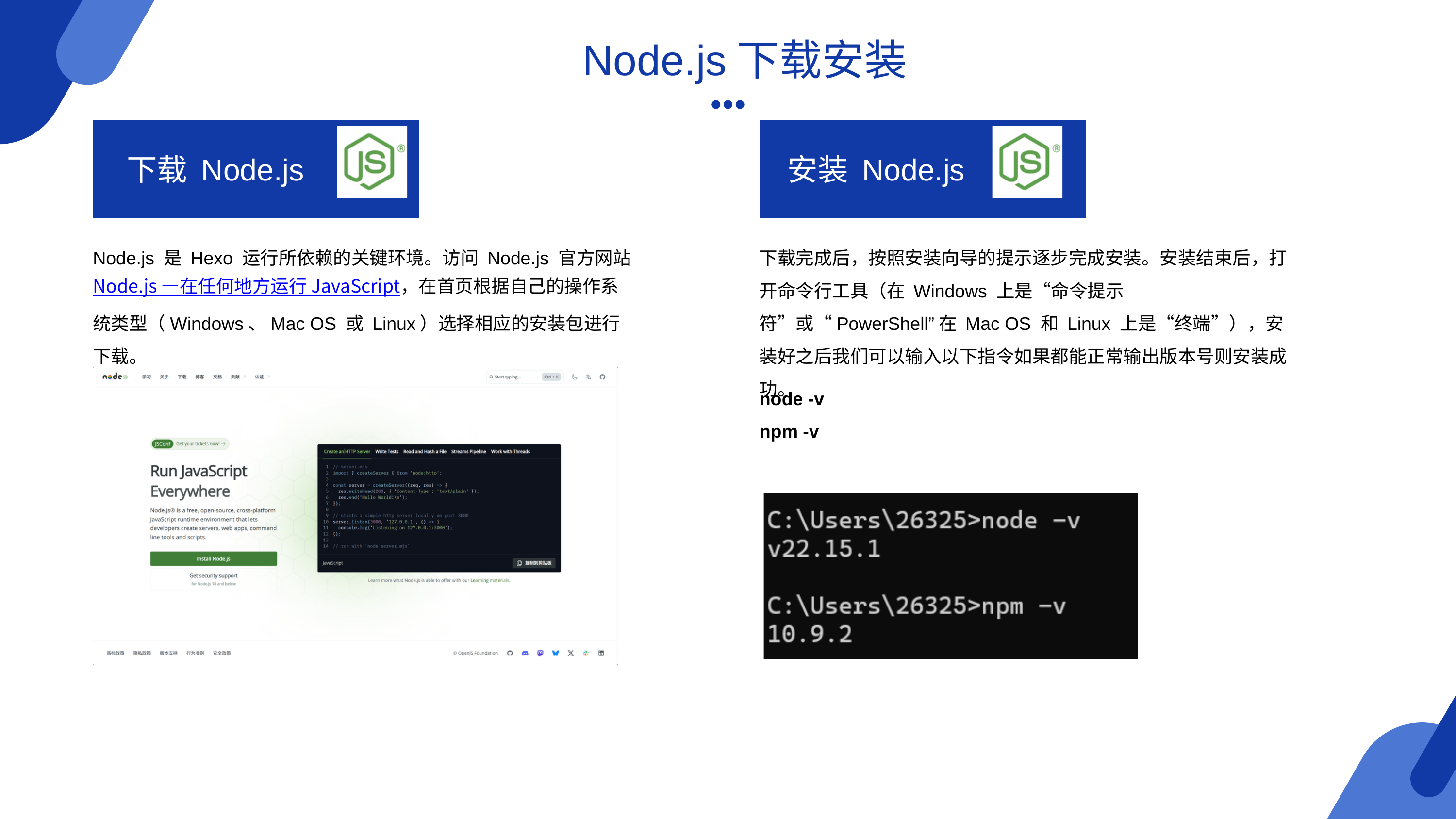

Node.js下载安装

下载 Node.js
安装 Node.js
Node.js 是 Hexo 运行所依赖的关键环境。访问 Node.js 官方网站Node.js —在任何地方运行 JavaScript，在首页根据自己的操作系统类型（Windows、Mac OS 或 Linux）选择相应的安装包进行下载。
下载完成后，按照安装向导的提示逐步完成安装。安装结束后，打开命令行工具（在 Windows 上是“命令提示符”或“PowerShell”在 Mac OS 和 Linux 上是“终端”），安装好之后我们可以输入以下指令如果都能正常输出版本号则安装成功。

node -v
npm -v